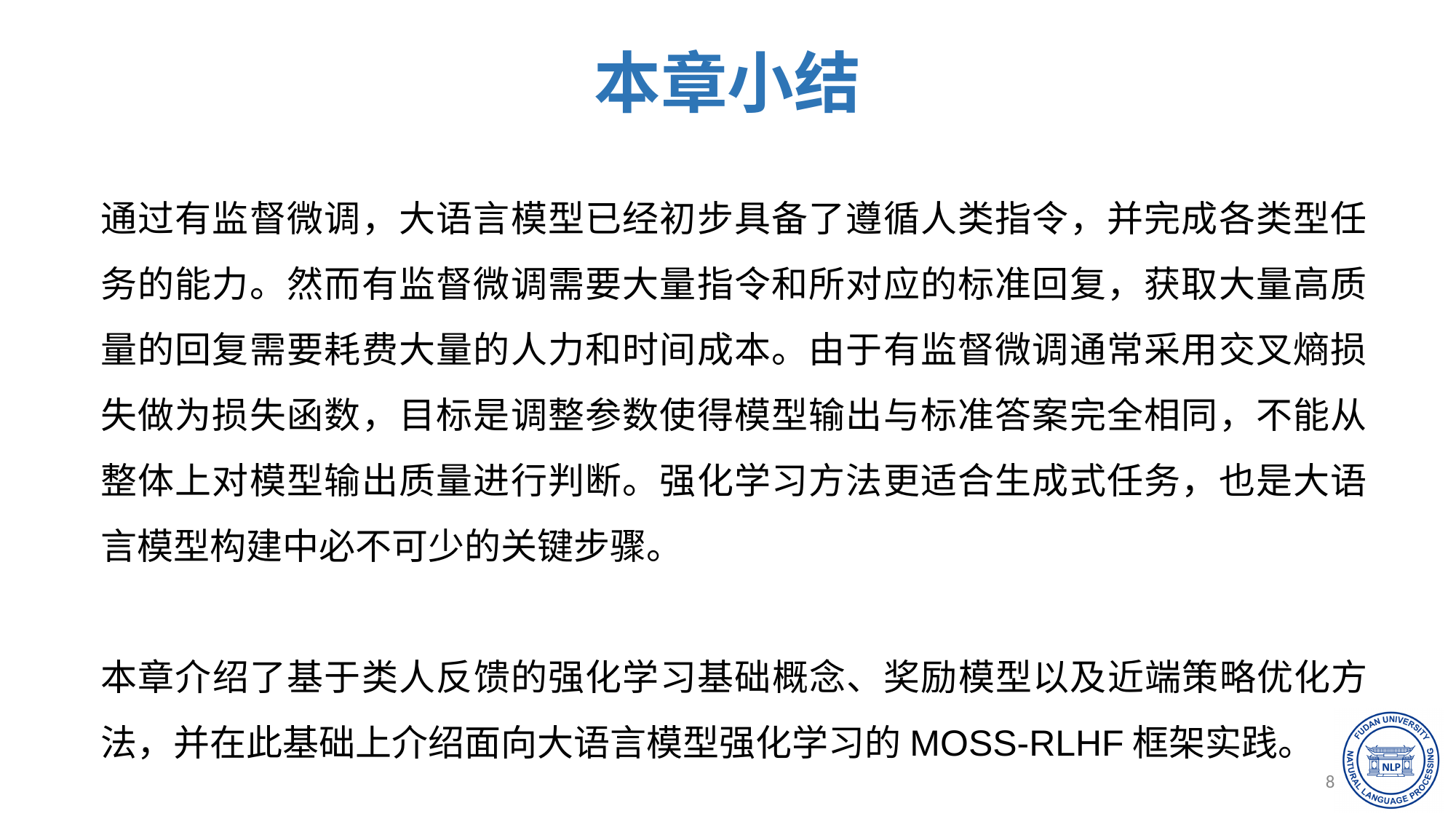

本章小结
哎呀小小草
专业设计
通过有监督微调，大语言模型已经初步具备了遵循人类指令，并完成各类型任务的能力。然而有监督微调需要大量指令和所对应的标准回复，获取大量高质量的回复需要耗费大量的人力和时间成本。由于有监督微调通常采用交叉熵损失做为损失函数，目标是调整参数使得模型输出与标准答案完全相同，不能从整体上对模型输出质量进行判断。强化学习方法更适合生成式任务，也是大语言模型构建中必不可少的关键步骤。

本章介绍了基于类人反馈的强化学习基础概念、奖励模型以及近端策略优化方法，并在此基础上介绍面向大语言模型强化学习的MOSS-RLHF框架实践。
2015
哎呀小小草演示设计
83